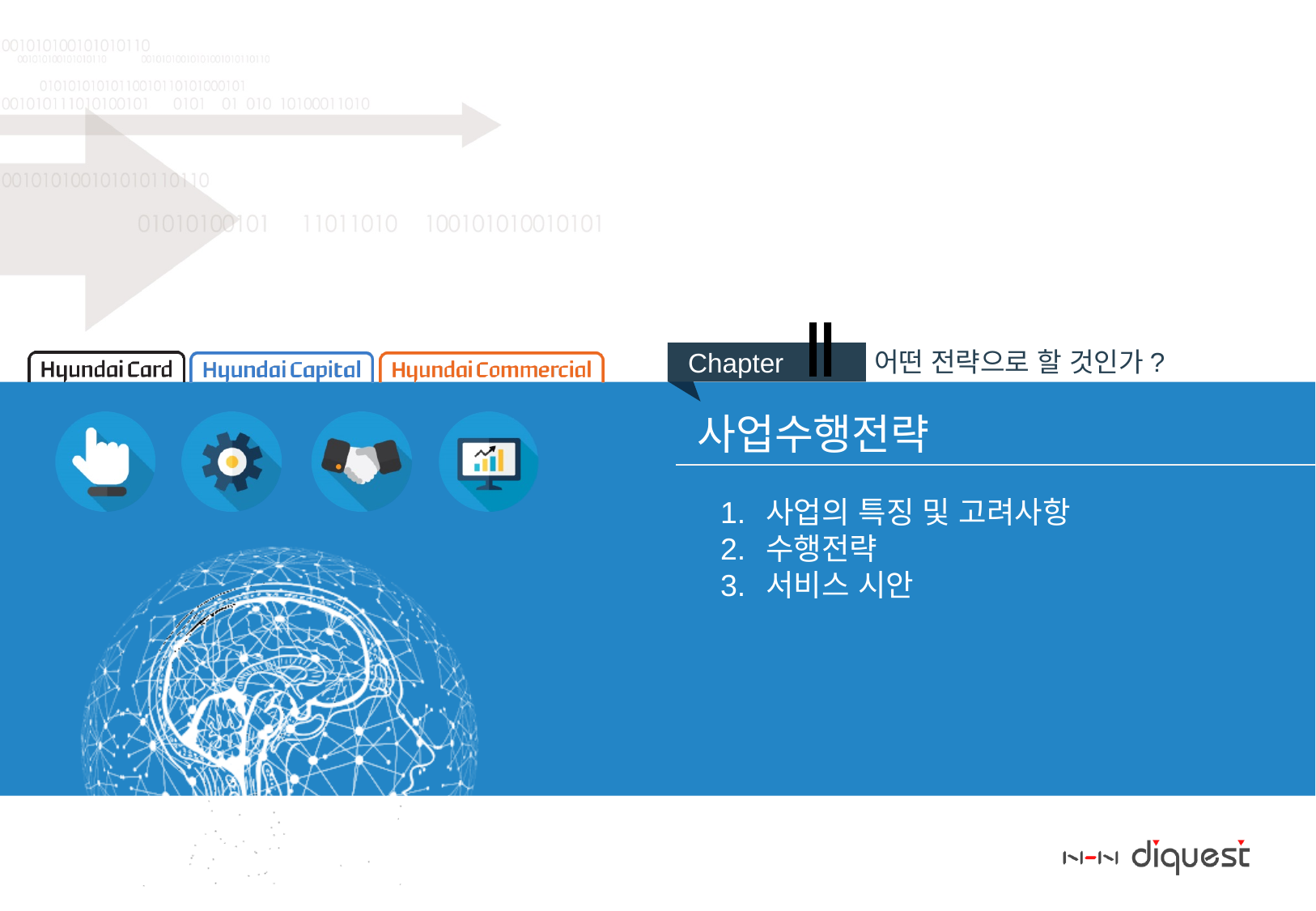

사업의 특징 및 고려사항
수행전략
서비스 시안